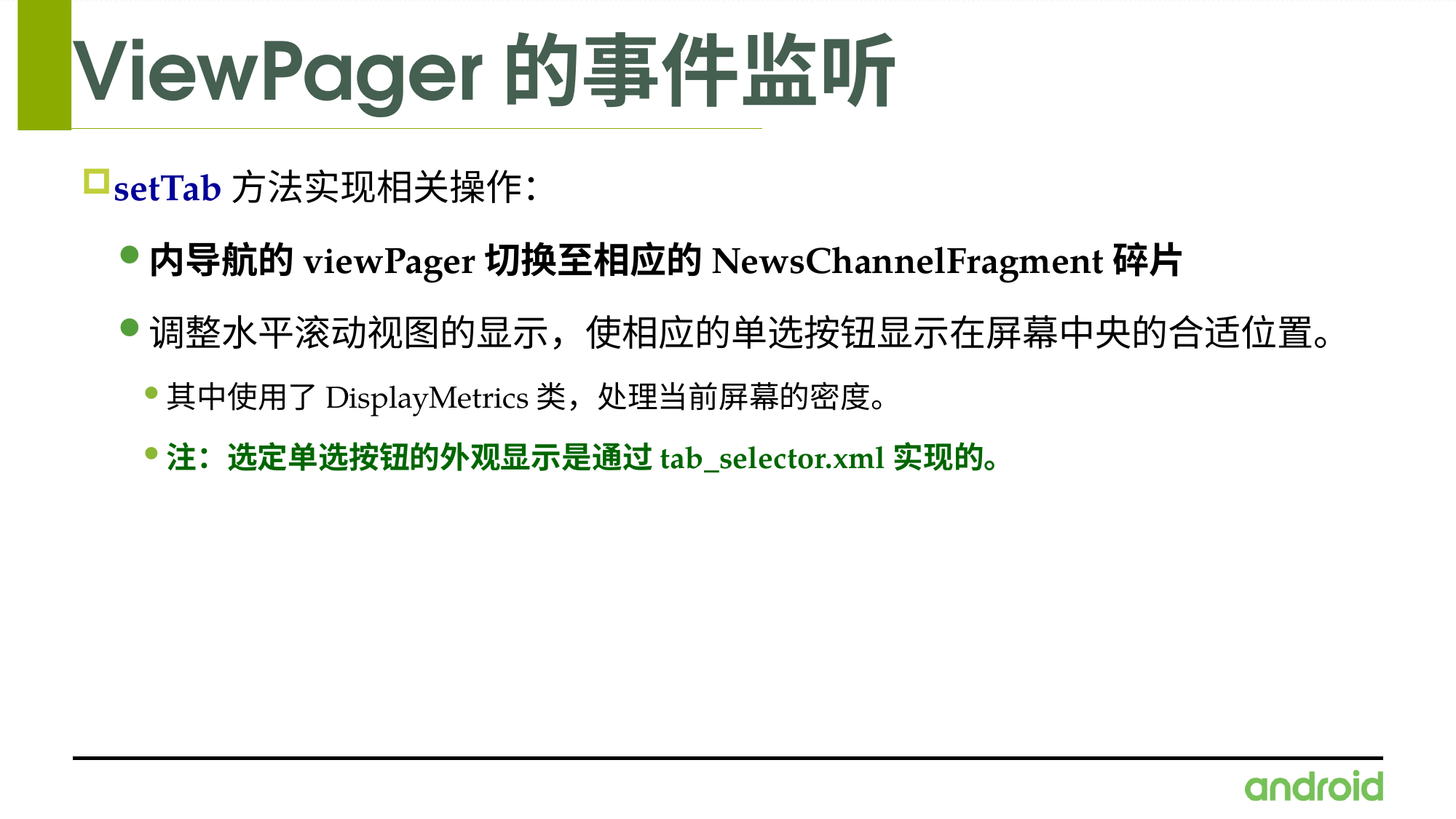

# ViewPager的事件监听
setTab方法实现相关操作：
内导航的viewPager切换至相应的NewsChannelFragment碎片
调整水平滚动视图的显示，使相应的单选按钮显示在屏幕中央的合适位置。
其中使用了DisplayMetrics类，处理当前屏幕的密度。
注：选定单选按钮的外观显示是通过tab_selector.xml实现的。